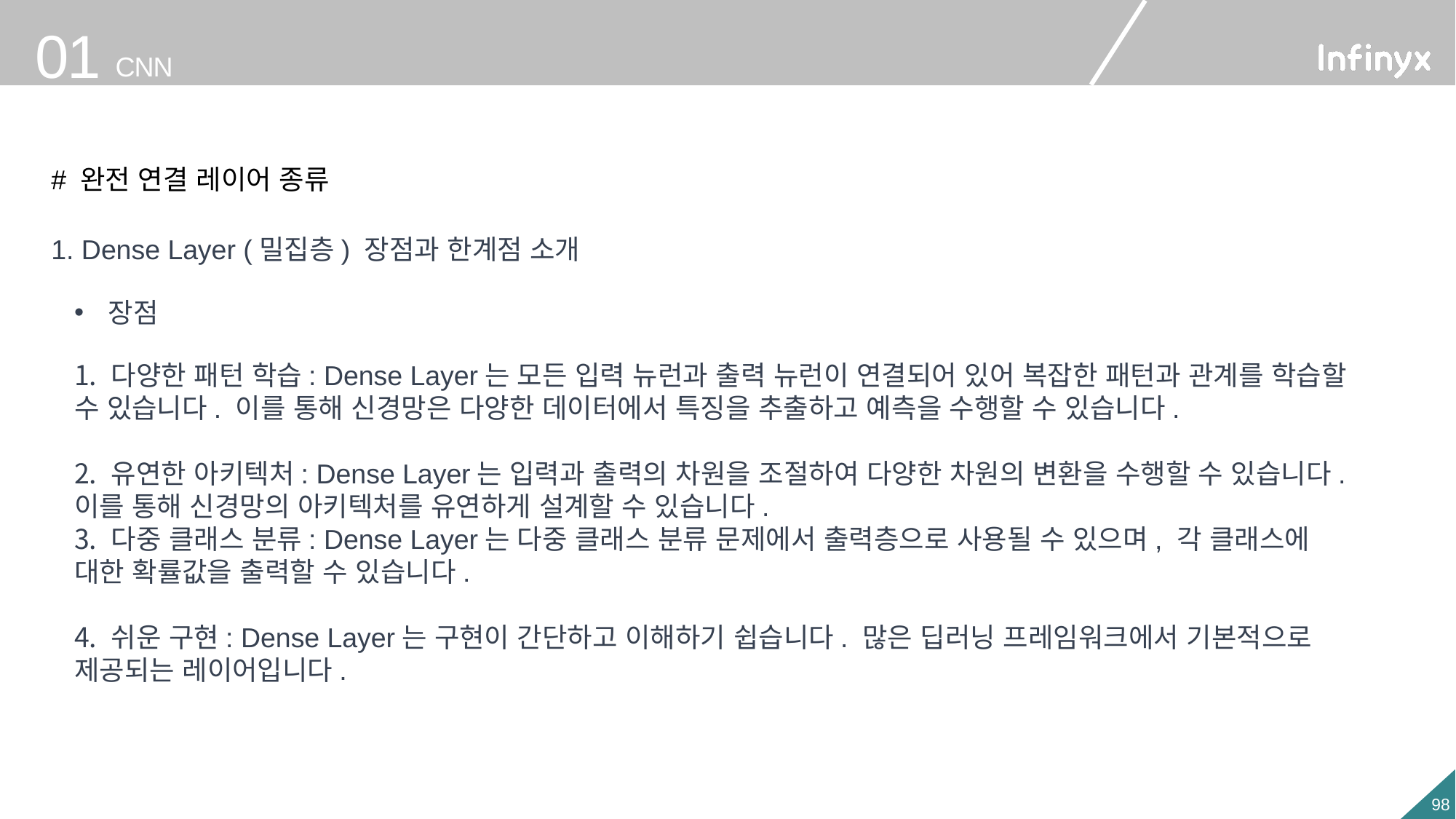

# 완전 연결 레이어 종류
1. Dense Layer (밀집층) 장점과 한계점 소개
장점
 다양한 패턴 학습: Dense Layer는 모든 입력 뉴런과 출력 뉴런이 연결되어 있어 복잡한 패턴과 관계를 학습할 수 있습니다. 이를 통해 신경망은 다양한 데이터에서 특징을 추출하고 예측을 수행할 수 있습니다.

 유연한 아키텍처: Dense Layer는 입력과 출력의 차원을 조절하여 다양한 차원의 변환을 수행할 수 있습니다. 이를 통해 신경망의 아키텍처를 유연하게 설계할 수 있습니다.
 다중 클래스 분류: Dense Layer는 다중 클래스 분류 문제에서 출력층으로 사용될 수 있으며, 각 클래스에 대한 확률값을 출력할 수 있습니다.

 쉬운 구현: Dense Layer는 구현이 간단하고 이해하기 쉽습니다. 많은 딥러닝 프레임워크에서 기본적으로 제공되는 레이어입니다.